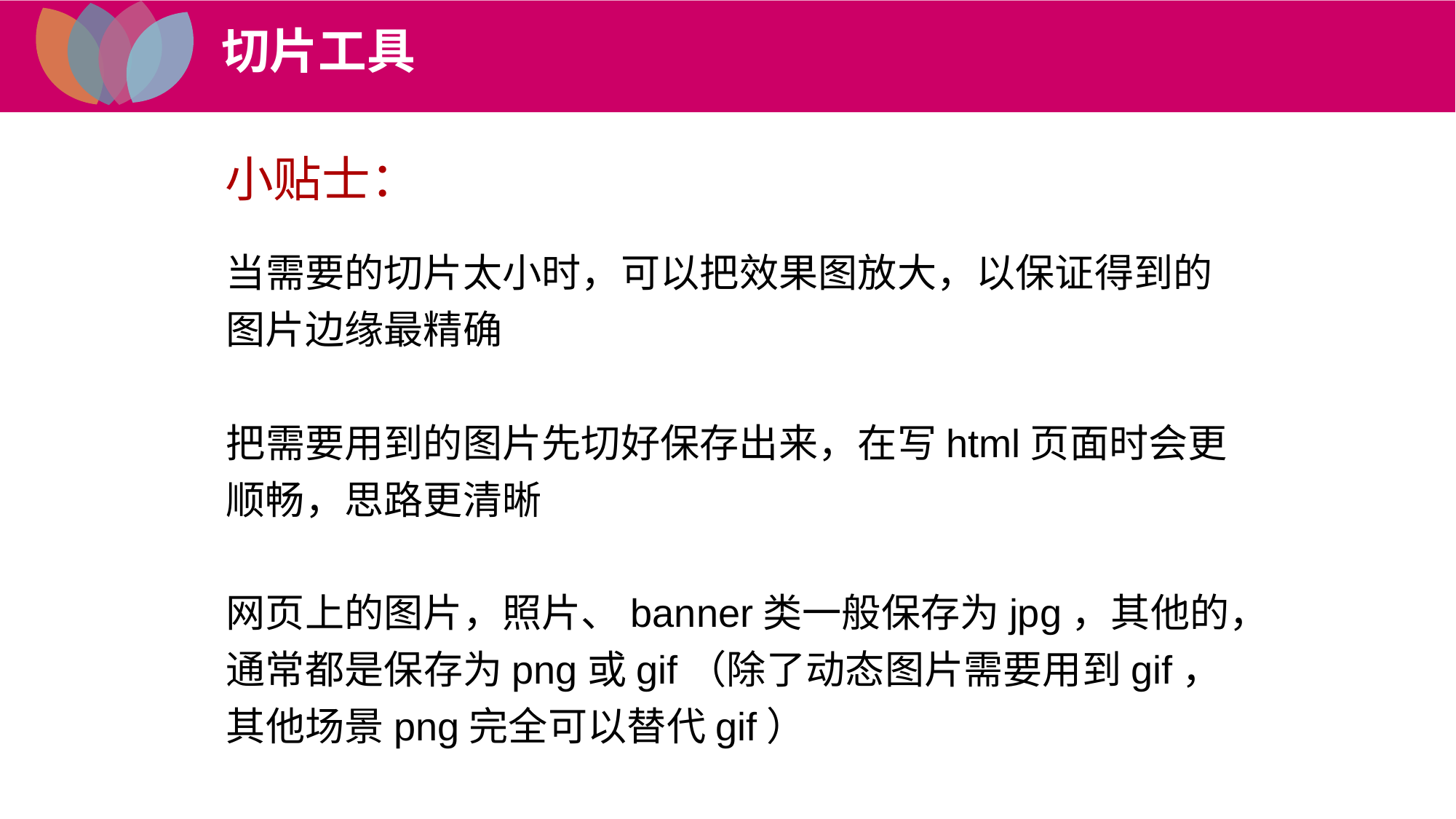

切片工具
小贴士：
当需要的切片太小时，可以把效果图放大，以保证得到的图片边缘最精确

把需要用到的图片先切好保存出来，在写html页面时会更顺畅，思路更清晰

网页上的图片，照片、banner类一般保存为jpg，其他的，通常都是保存为png或gif（除了动态图片需要用到gif，其他场景png完全可以替代gif）